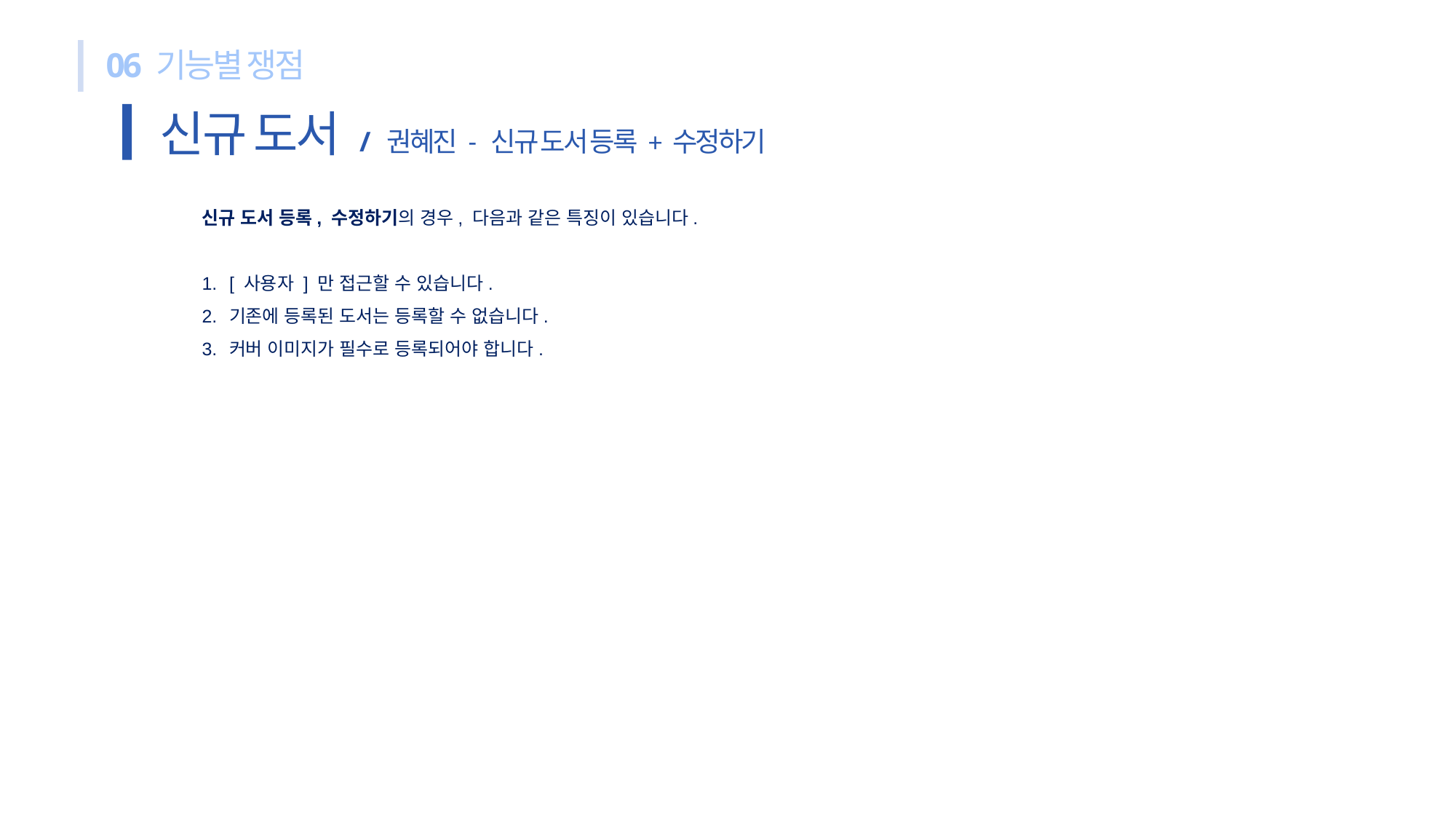

06 기능별 쟁점

신규 도서  /  권혜진 -  신규 도서 등록 + 수정하기

신규 도서 등록, 수정하기의 경우, 다음과 같은 특징이 있습니다.

[ 사용자 ] 만 접근할 수 있습니다.
기존에 등록된 도서는 등록할 수 없습니다.
커버 이미지가 필수로 등록되어야 합니다.